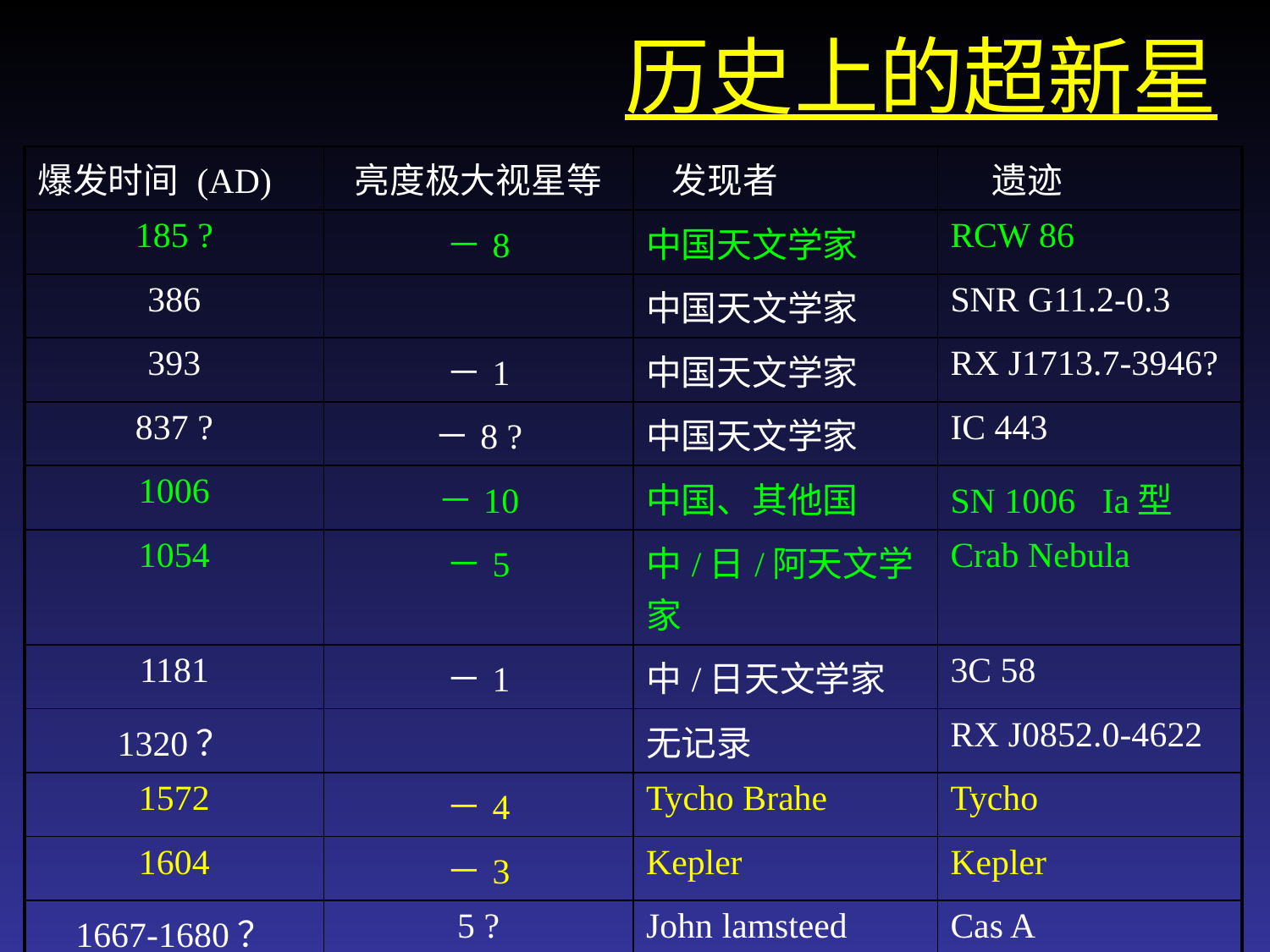

# 历史上的超新星
| 爆发时间 (AD) | 亮度极大视星等 | 发现者 | 遗迹 |
| --- | --- | --- | --- |
| 185 ? | －8 | 中国天文学家 | RCW 86 |
| 386 |  | 中国天文学家 | SNR G11.2-0.3 |
| 393 | －1 | 中国天文学家 | RX J1713.7-3946? |
| 837 ? | －8 ? | 中国天文学家 | IC 443 |
| 1006 | －10 | 中国、其他国 | SN 1006 Ia型 |
| 1054 | －5 | 中/日/阿天文学家 | Crab Nebula |
| 1181 | －1 | 中/日天文学家 | 3C 58 |
| 1320？ |  | 无记录 | RX J0852.0-4622 |
| 1572 | －4 | Tycho Brahe | Tycho |
| 1604 | －3 | Kepler | Kepler |
| 1667-1680？ | 5 ? | John lamsteed | Cas A |
| 1987 | +2.9 | Ian Shelton | SN 1987A |